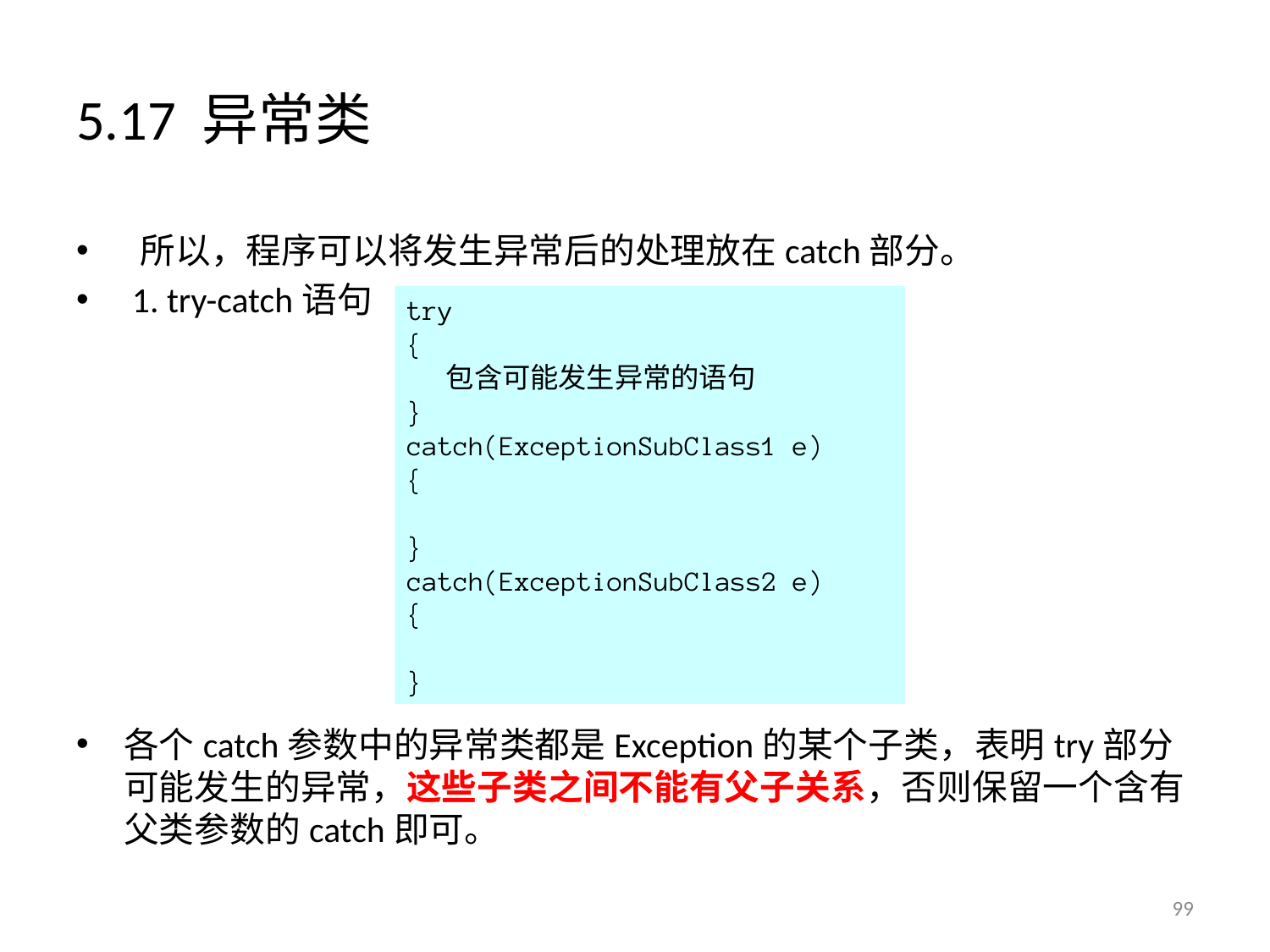

# 5.17 异常类
 所以，程序可以将发生异常后的处理放在catch部分。
 1. try-catch语句

各个catch参数中的异常类都是Exception的某个子类，表明try部分可能发生的异常，这些子类之间不能有父子关系，否则保留一个含有父类参数的catch即可。
try
{
     包含可能发生异常的语句
}
catch(ExceptionSubClass1 e)
{

}
catch(ExceptionSubClass2 e)
{

}
99